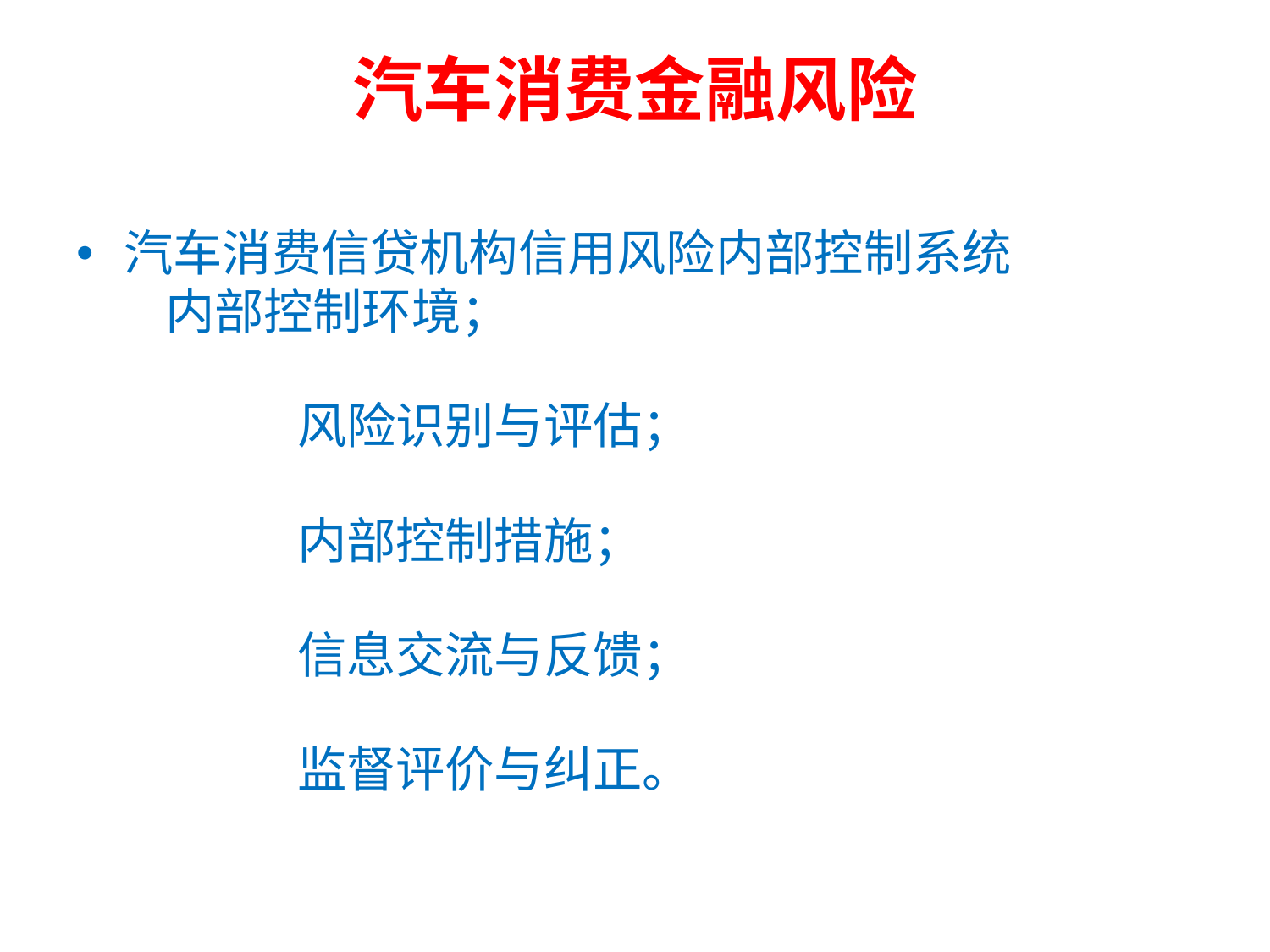

# 汽车消费金融风险
汽车消费信贷机构信用风险内部控制系统
       内部控制环境；

                   风险识别与评估；

                   内部控制措施；

                   信息交流与反馈；

                   监督评价与纠正。